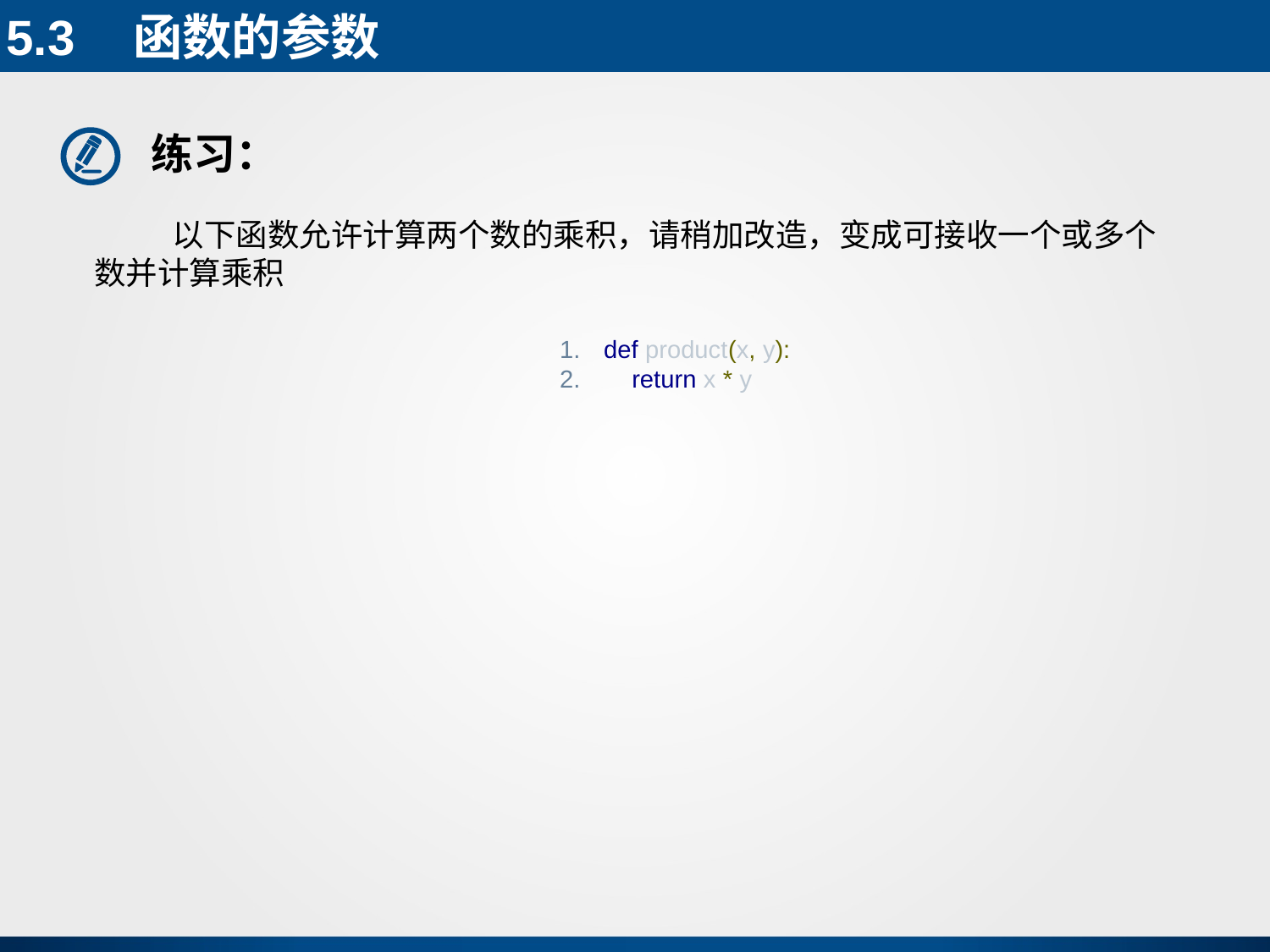

5.3	函数的参数
练习：

        以下函数允许计算两个数的乘积，请稍加改造，变成可接收一个或多个数并计算乘积
def product(x, y):
    return x * y